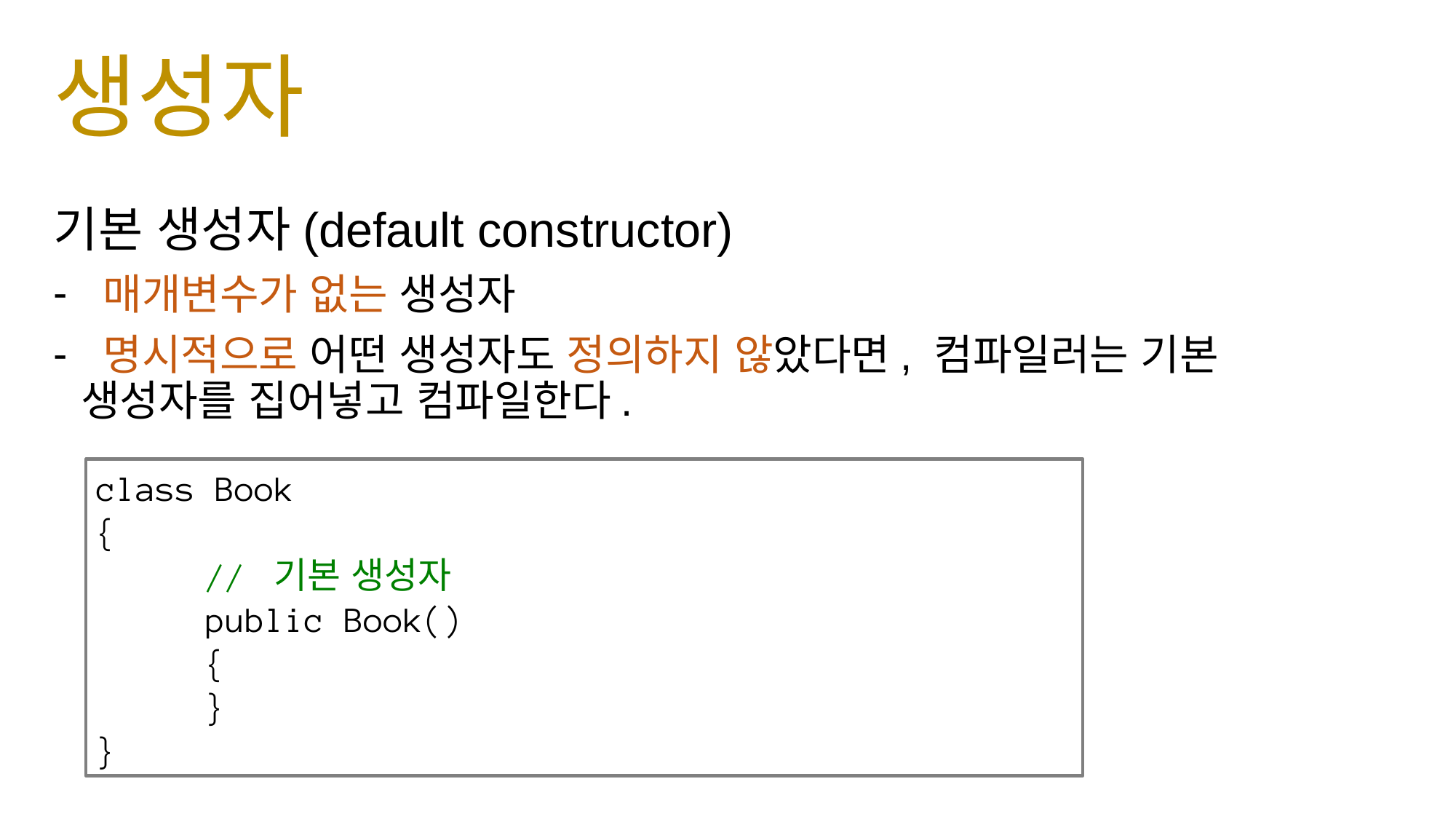

# 생성자
기본 생성자(default constructor)
 매개변수가 없는 생성자
 명시적으로 어떤 생성자도 정의하지 않았다면, 컴파일러는 기본 생성자를 집어넣고 컴파일한다.

class Book
{
	// 기본 생성자
	public Book()
	{
	}
}